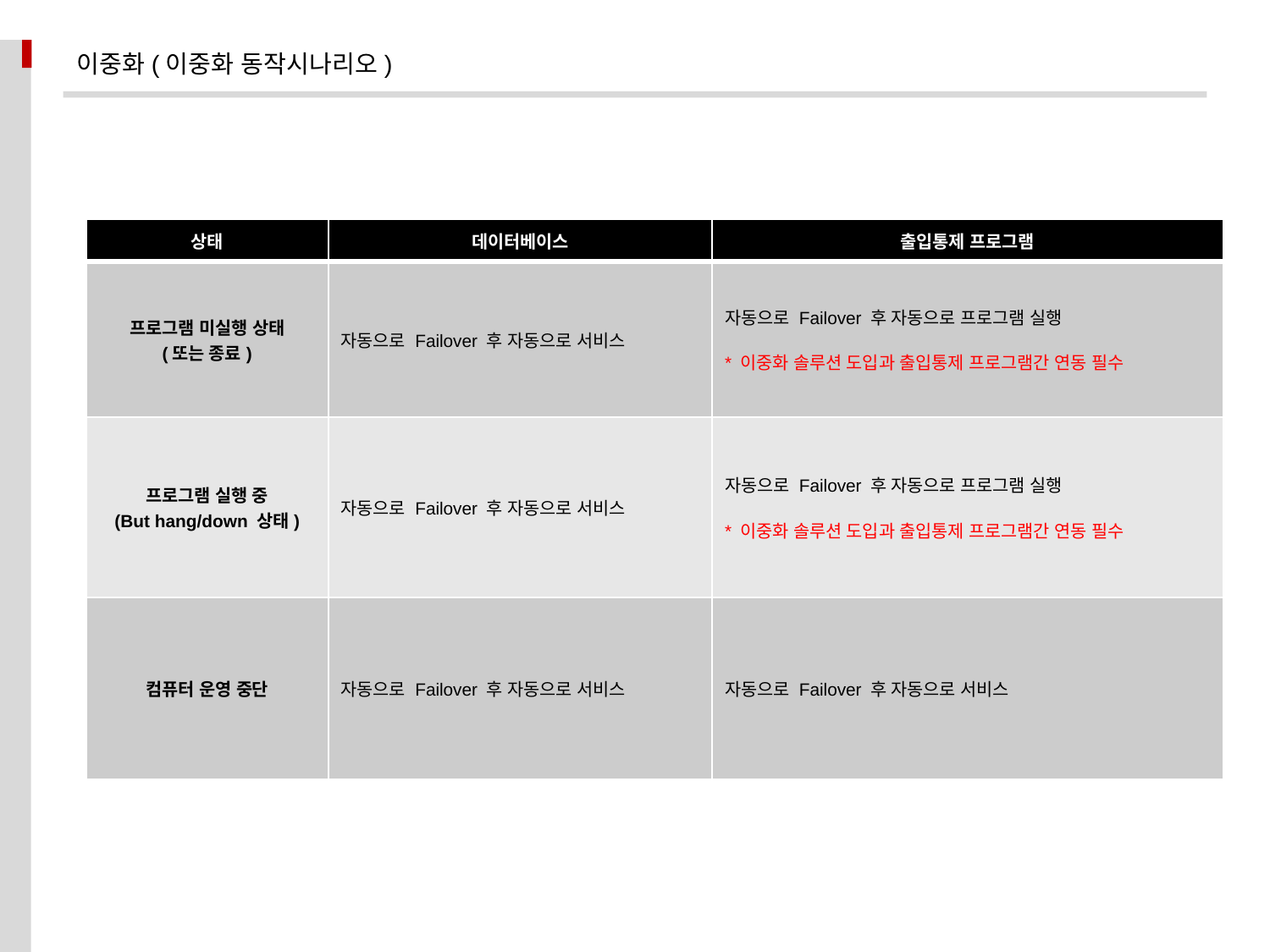

이중화(이중화 동작시나리오)

| 상태 | 데이터베이스 | 출입통제 프로그램 |
| --- | --- | --- |
| 프로그램 미실행 상태 (또는 종료) | 자동으로 Failover 후 자동으로 서비스 | 자동으로 Failover 후 자동으로 프로그램 실행 \* 이중화 솔루션 도입과 출입통제 프로그램간 연동 필수 |
| 프로그램 실행 중 (But hang/down 상태) | 자동으로 Failover 후 자동으로 서비스 | 자동으로 Failover 후 자동으로 프로그램 실행 \* 이중화 솔루션 도입과 출입통제 프로그램간 연동 필수 |
| 컴퓨터 운영 중단 | 자동으로 Failover 후 자동으로 서비스 | 자동으로 Failover 후 자동으로 서비스 |